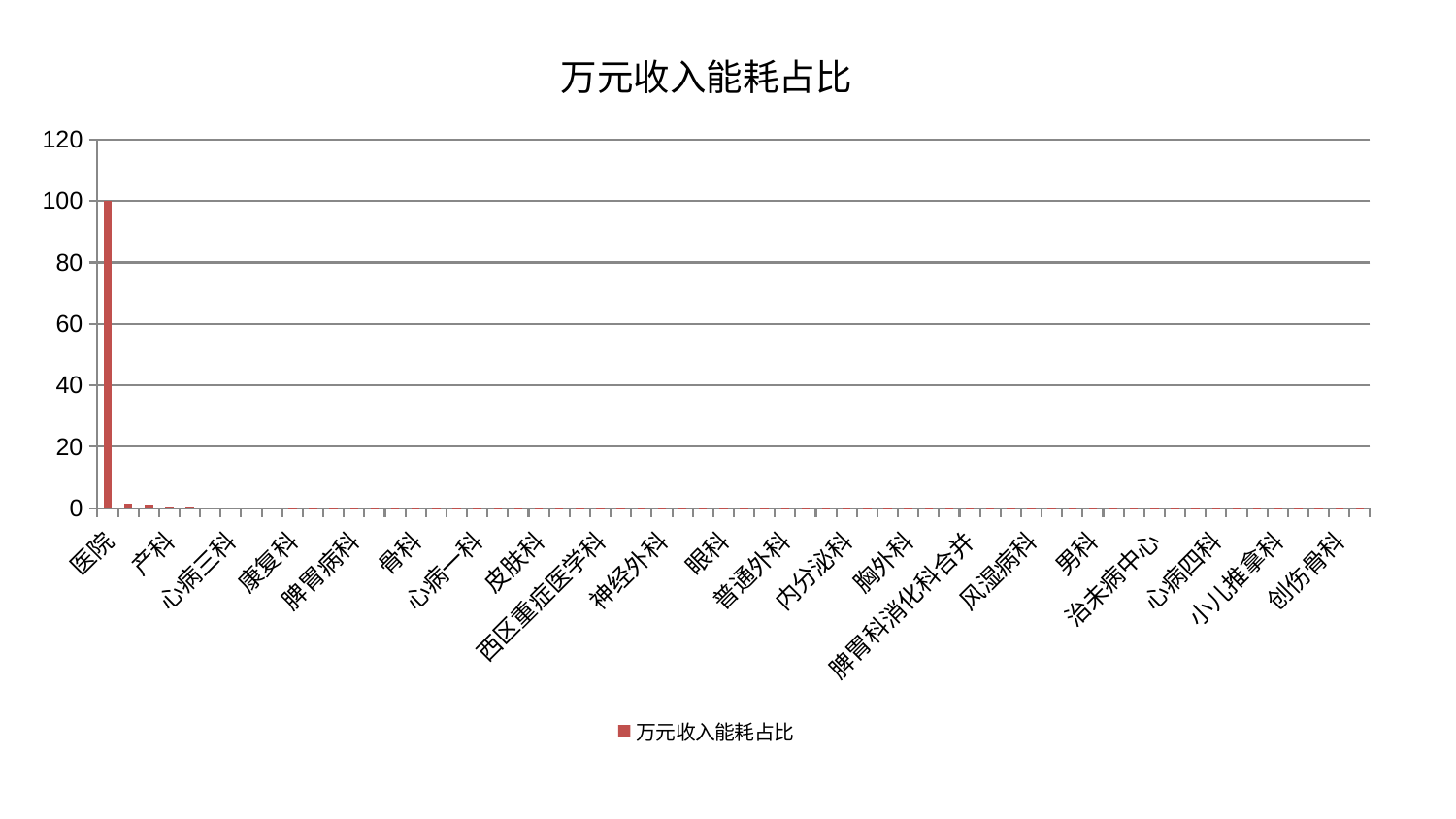

### Chart: 万元收入能耗占比

| Category | 万元收入能耗占比 |
|---|---|
| 医院 | 100.0 |
| 运动损伤骨科 | 1.4351871024168228 |
| 脊柱骨科 | 1.0662944610006821 |
| 产科 | 0.47425054551128903 |
| 乳腺甲状腺外科 | 0.4342670454333167 |
| 东区肾病科 | 0.11606781506766045 |
| 心病三科 | 0.10878600404936829 |
| 身心医学科 | 0.10277139338757765 |
| 周围血管科 | 0.09601986848393287 |
| 康复科 | 0.07139976486558945 |
| 关节骨科 | 0.06694212395697074 |
| 微创骨科 | 0.06600332105546697 |
| 脾胃病科 | 0.0612462549396801 |
| 小儿骨科 | 0.06003178727755966 |
| 推拿科 | 0.05235099061355833 |
| 骨科 | 0.04644503364650825 |
| 肿瘤内科 | 0.04456466182464355 |
| 肾脏内科 | 0.03957926165542016 |
| 心病一科 | 0.038450496843121226 |
| 妇二科 | 0.037836273923758254 |
| 泌尿外科 | 0.03379679985544886 |
| 皮肤科 | 0.03277645237198386 |
| 肝胆外科 | 0.03230527831447675 |
| 肛肠科 | 0.030875413786415916 |
| 西区重症医学科 | 0.027960896254412986 |
| 耳鼻喉科 | 0.02442916955141139 |
| 东区重症医学科 | 0.023186281357658163 |
| 神经外科 | 0.021896430075873292 |
| 显微骨科 | 0.02177553972616591 |
| 血液科 | 0.02174451001641334 |
| 眼科 | 0.0208797963658222 |
| 肾病科 | 0.020559569762609312 |
| 口腔科 | 0.02052770701282895 |
| 普通外科 | 0.02023758743498501 |
| 心病二科 | 0.019592839012028775 |
| 呼吸内科 | 0.01850294436533578 |
| 内分泌科 | 0.01819687624863545 |
| 综合内科 | 0.017582475229313454 |
| 针灸科 | 0.01632266285616729 |
| 胸外科 | 0.015568426265742485 |
| 脑病二科 | 0.015312686580938924 |
| 心血管内科 | 0.015229387923270844 |
| 脾胃科消化科合并 | 0.014415392923927172 |
| 妇科妇二科合并 | 0.013754198118806104 |
| 脑病三科 | 0.01349178321966361 |
| 风湿病科 | 0.013231687055865448 |
| 妇科 | 0.01318339831517806 |
| 中医经典科 | 0.012929148308064567 |
| 男科 | 0.012873018881741896 |
| 儿科 | 0.012662776057276713 |
| 老年医学科 | 0.012627486146949135 |
| 治未病中心 | 0.012583670664214057 |
| 美容皮肤科 | 0.01182119952409747 |
| 消化内科 | 0.01179709110963907 |
| 心病四科 | 0.011682224039136636 |
| 肝病科 | 0.011430379320457394 |
| 神经内科 | 0.011314761539491725 |
| 小儿推拿科 | 0.01097204369338987 |
| 重症医学科 | 0.010667574300409917 |
| 中医外治中心 | 0.01049857015567659 |
| 创伤骨科 | 0.010275932155937376 |
| 脑病一科 | 0.01010470918114505 |
235